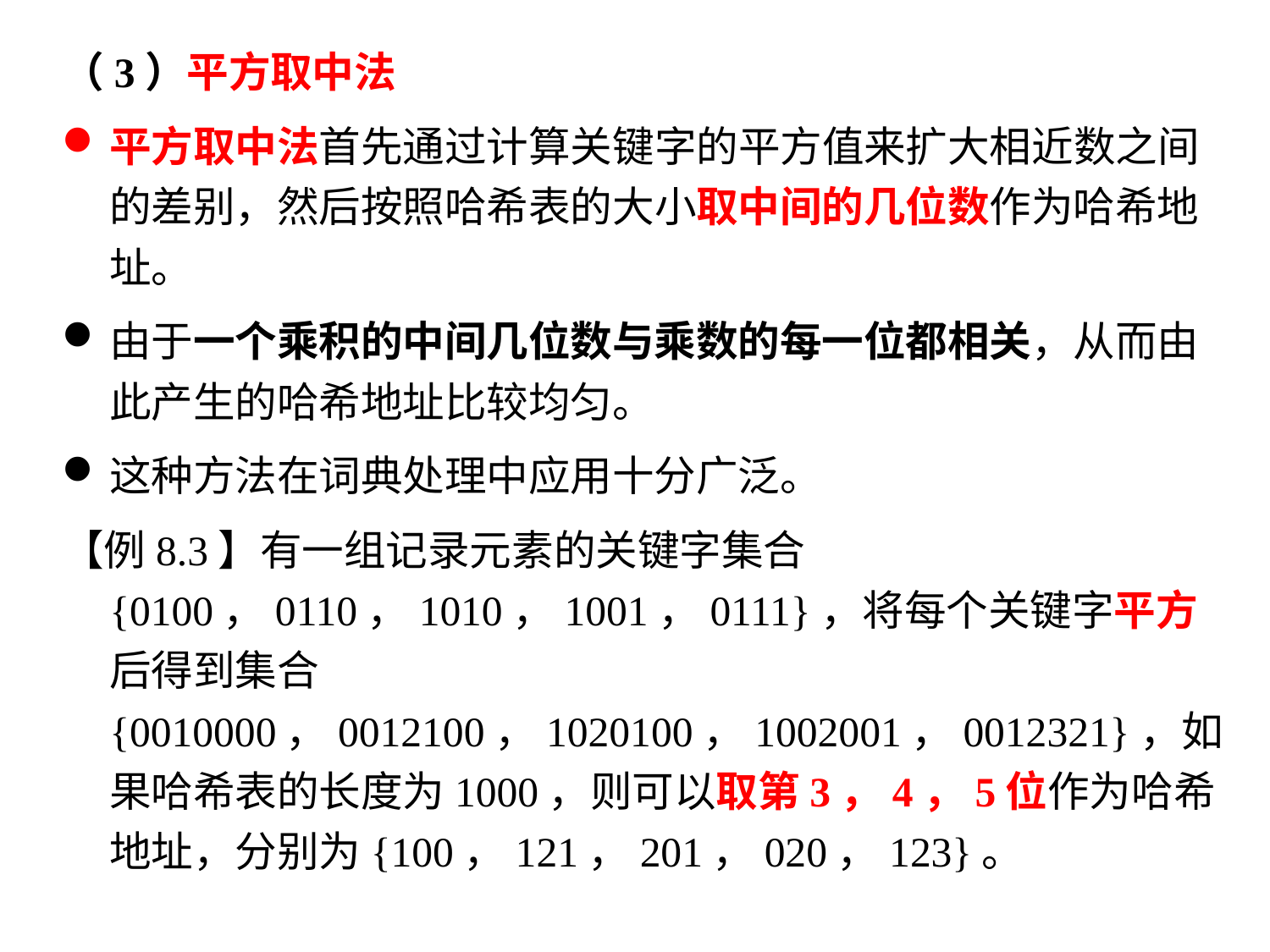

（3）平方取中法
平方取中法首先通过计算关键字的平方值来扩大相近数之间的差别，然后按照哈希表的大小取中间的几位数作为哈希地址。
由于一个乘积的中间几位数与乘数的每一位都相关，从而由此产生的哈希地址比较均匀。
这种方法在词典处理中应用十分广泛。
【例8.3】有一组记录元素的关键字集合{0100，0110，1010，1001，0111}，将每个关键字平方后得到集合{0010000，0012100，1020100，1002001，0012321}，如果哈希表的长度为1000，则可以取第3，4，5位作为哈希地址，分别为{100，121，201，020，123}。